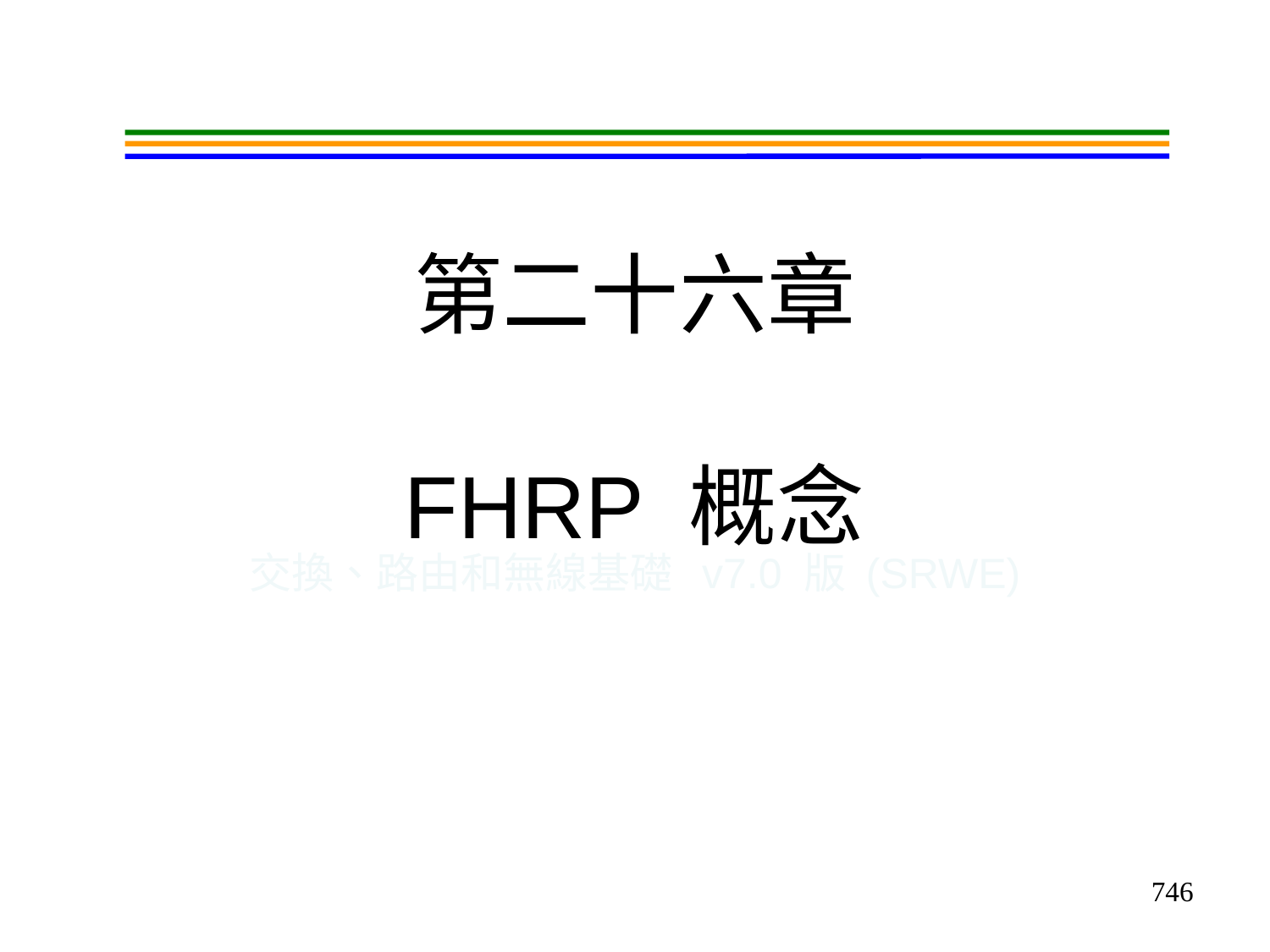

# 第二十六章 FHRP 概念
交換、路由和無線基礎  v7.0 版 (SRWE)

746